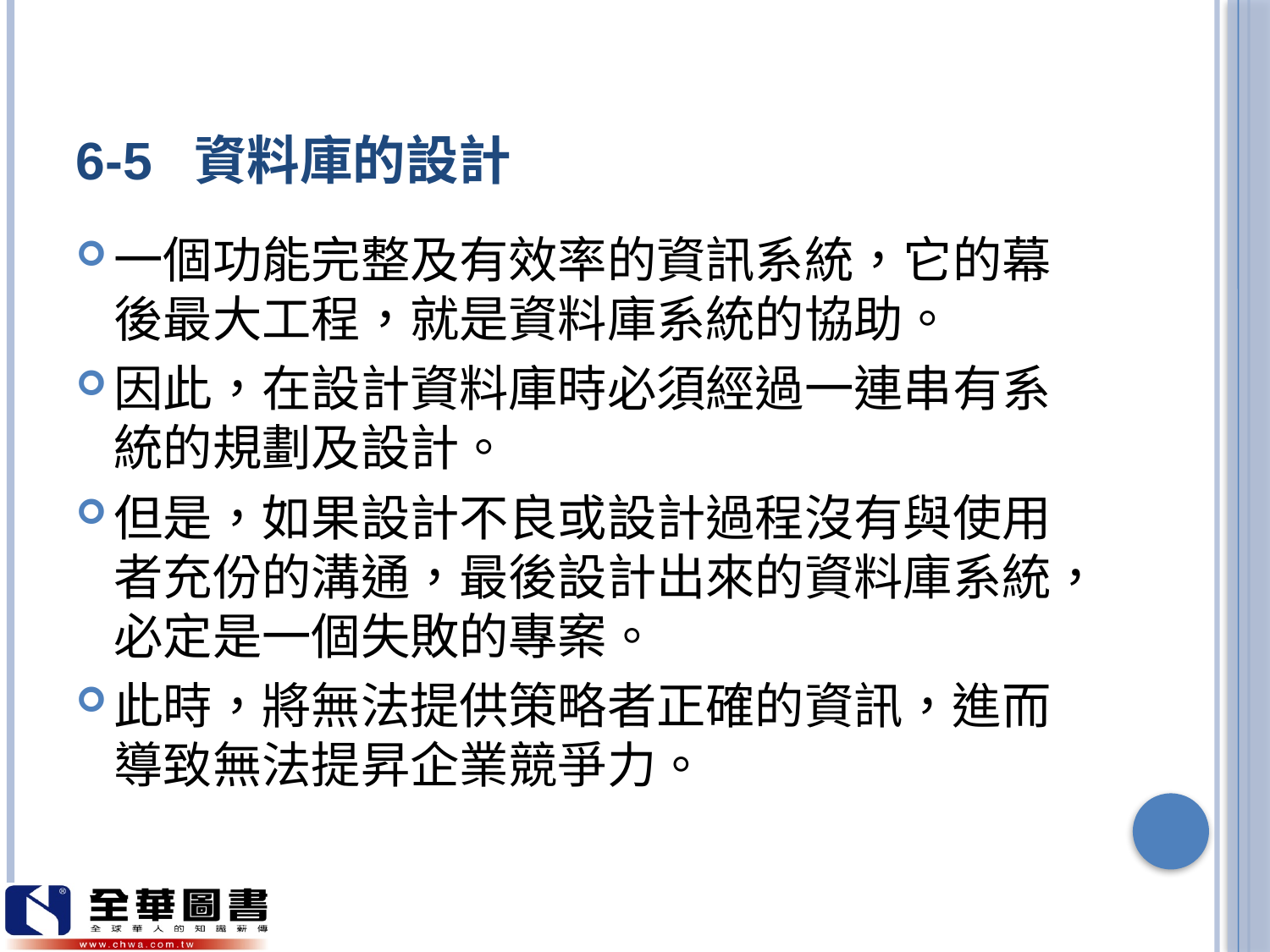

# 6-5  資料庫的設計
一個功能完整及有效率的資訊系統，它的幕後最大工程，就是資料庫系統的協助。
因此，在設計資料庫時必須經過一連串有系統的規劃及設計。
但是，如果設計不良或設計過程沒有與使用者充份的溝通，最後設計出來的資料庫系統，必定是一個失敗的專案。
此時，將無法提供策略者正確的資訊，進而導致無法提昇企業競爭力。